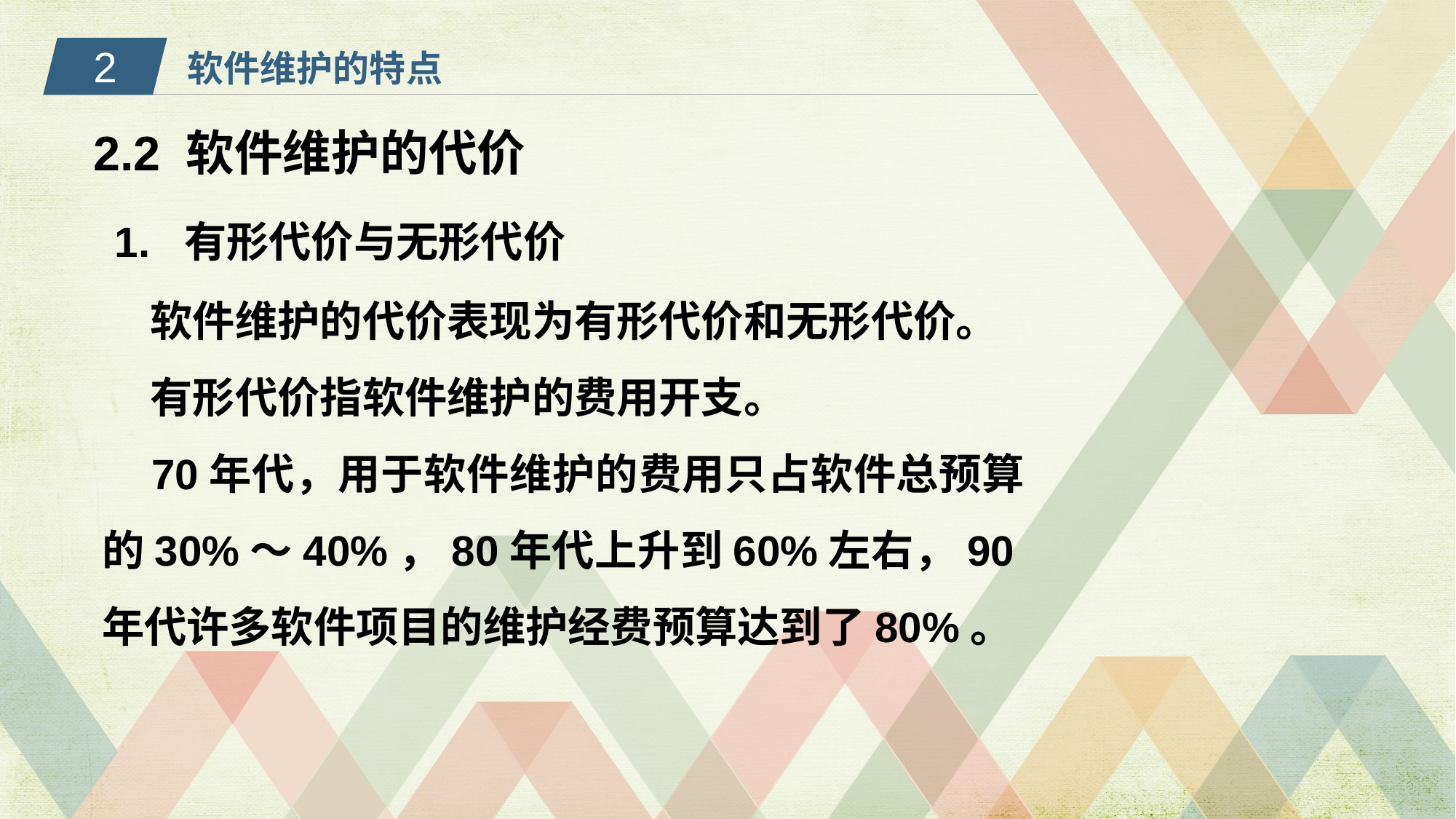

2

软件维护的特点
2.2 软件维护的代价

1.  有形代价与无形代价

    软件维护的代价表现为有形代价和无形代价。
    有形代价指软件维护的费用开支。
    70年代，用于软件维护的费用只占软件总预算的30%～40%，80年代上升到60%左右，90年代许多软件项目的维护经费预算达到了80%。